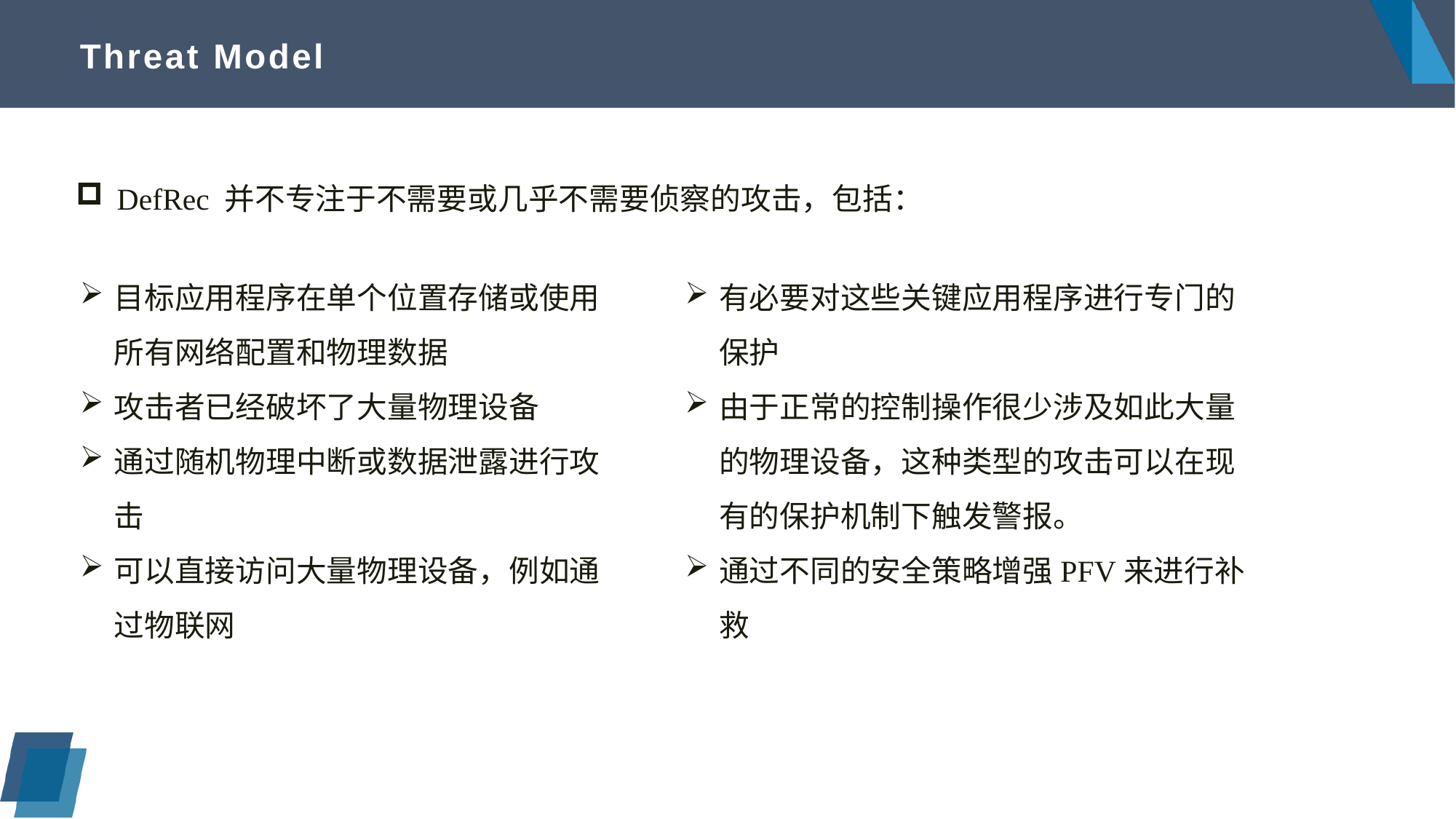

# Threat Model
DefRec 并不专注于不需要或几乎不需要侦察的攻击，包括：
目标应用程序在单个位置存储或使用所有网络配置和物理数据
攻击者已经破坏了大量物理设备
通过随机物理中断或数据泄露进行攻击
可以直接访问大量物理设备，例如通过物联网
有必要对这些关键应用程序进行专门的保护
由于正常的控制操作很少涉及如此大量的物理设备，这种类型的攻击可以在现有的保护机制下触发警报。
通过不同的安全策略增强PFV来进行补救